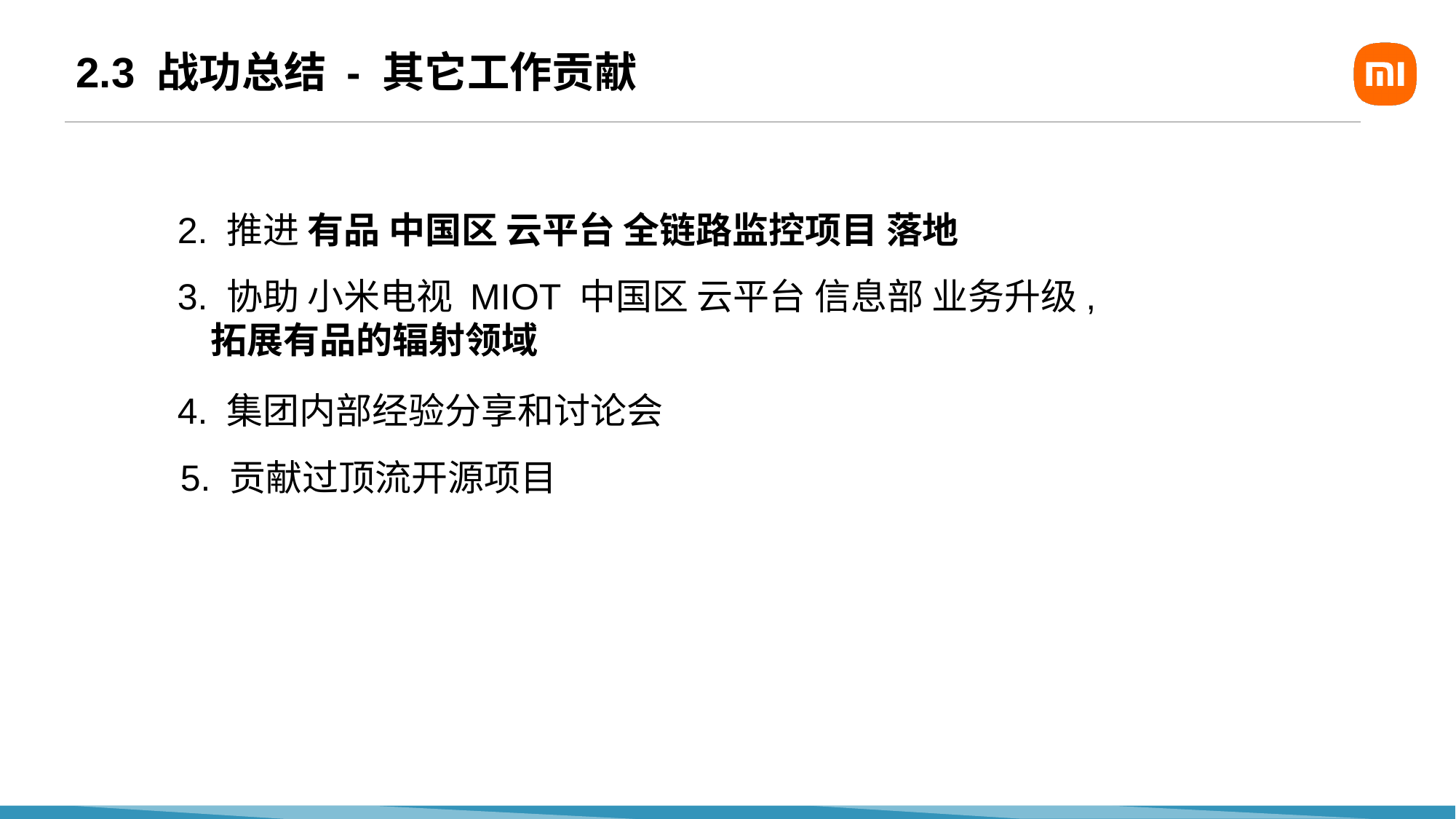

# 2.3 战功总结 - 其它工作贡献
2. 推进 有品 中国区 云平台 全链路监控项目 落地
3. 协助 小米电视 MIOT 中国区 云平台 信息部 业务升级,
   拓展有品的辐射领域
4. 集团内部经验分享和讨论会
5. 贡献过顶流开源项目